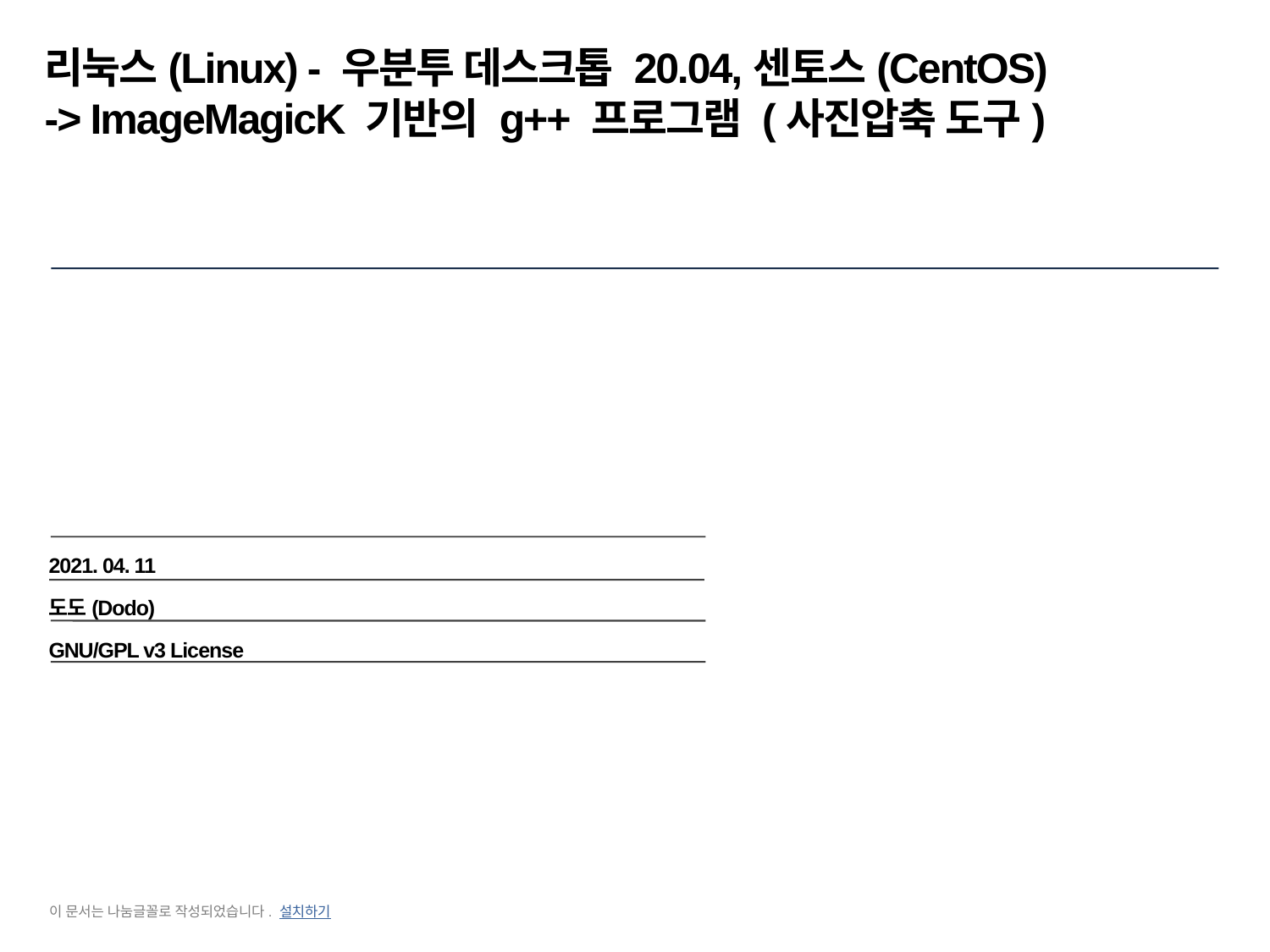

리눅스(Linux) - 우분투 데스크톱 20.04,센토스(CentOS)
-> ImageMagicK 기반의 g++ 프로그램 (사진압축 도구)

2021. 04. 11
도도(Dodo)
GNU/GPL v3 License

이 문서는 나눔글꼴로 작성되었습니다. 설치하기